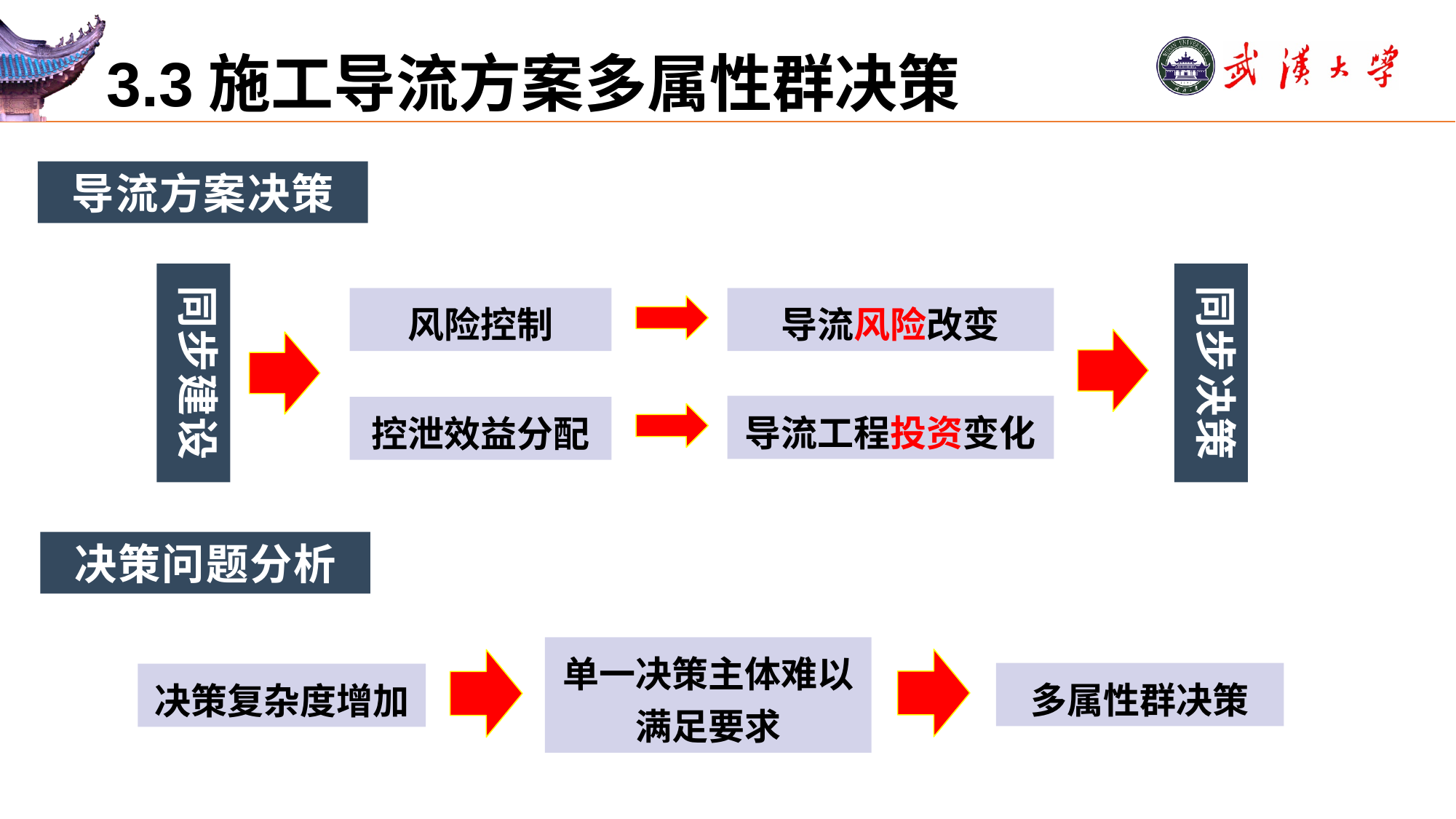

# 3.3施工导流方案多属性群决策
导流方案决策
同步建设
同步决策
风险控制
导流风险改变

导流工程投资变化
控泄效益分配

决策问题分析

单一决策主体难以满足要求

多属性群决策
决策复杂度增加